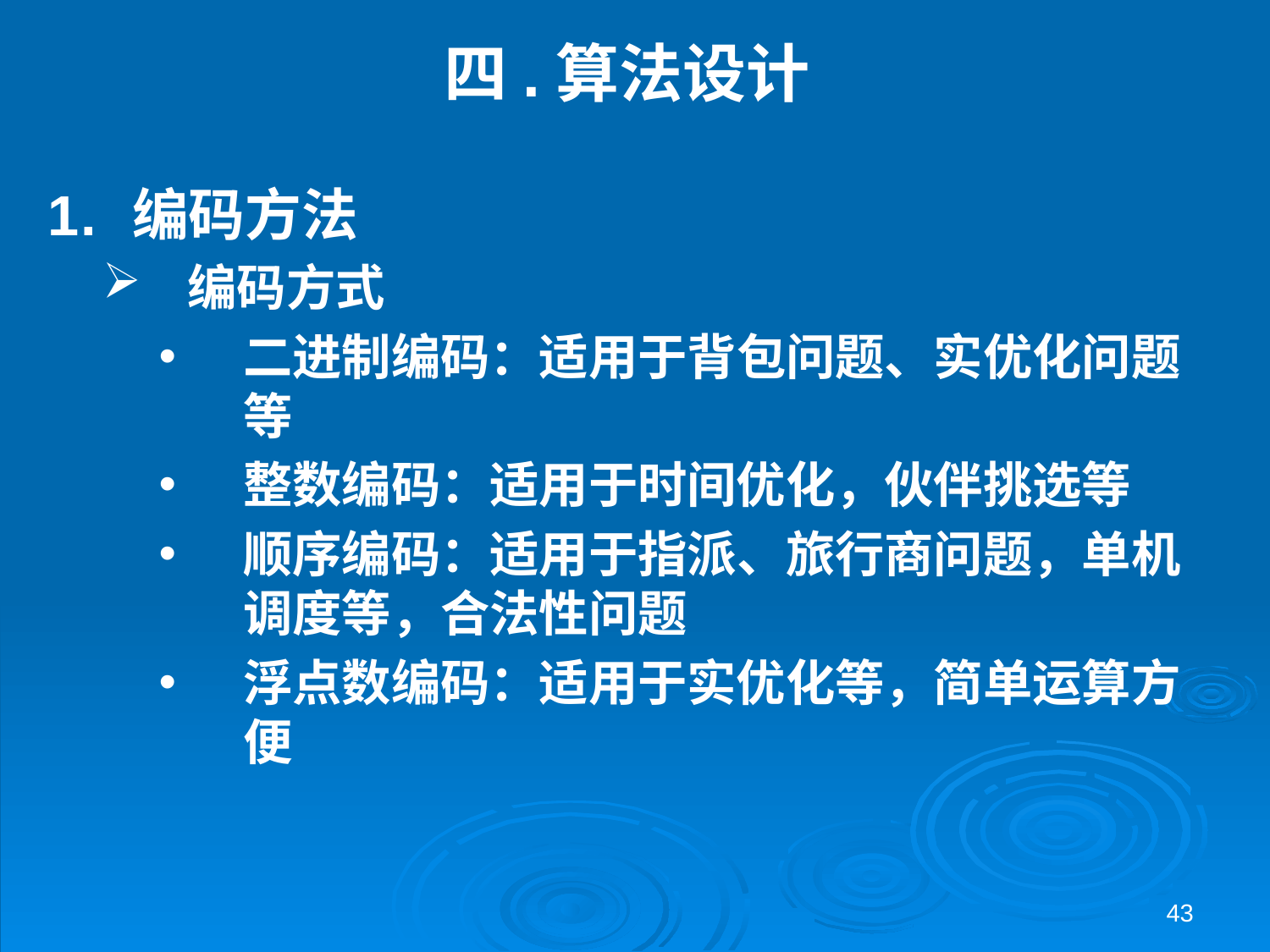

# 四.算法设计
编码方法
编码方式
二进制编码：适用于背包问题、实优化问题等
整数编码：适用于时间优化，伙伴挑选等
顺序编码：适用于指派、旅行商问题，单机调度等，合法性问题
浮点数编码：适用于实优化等，简单运算方便
43